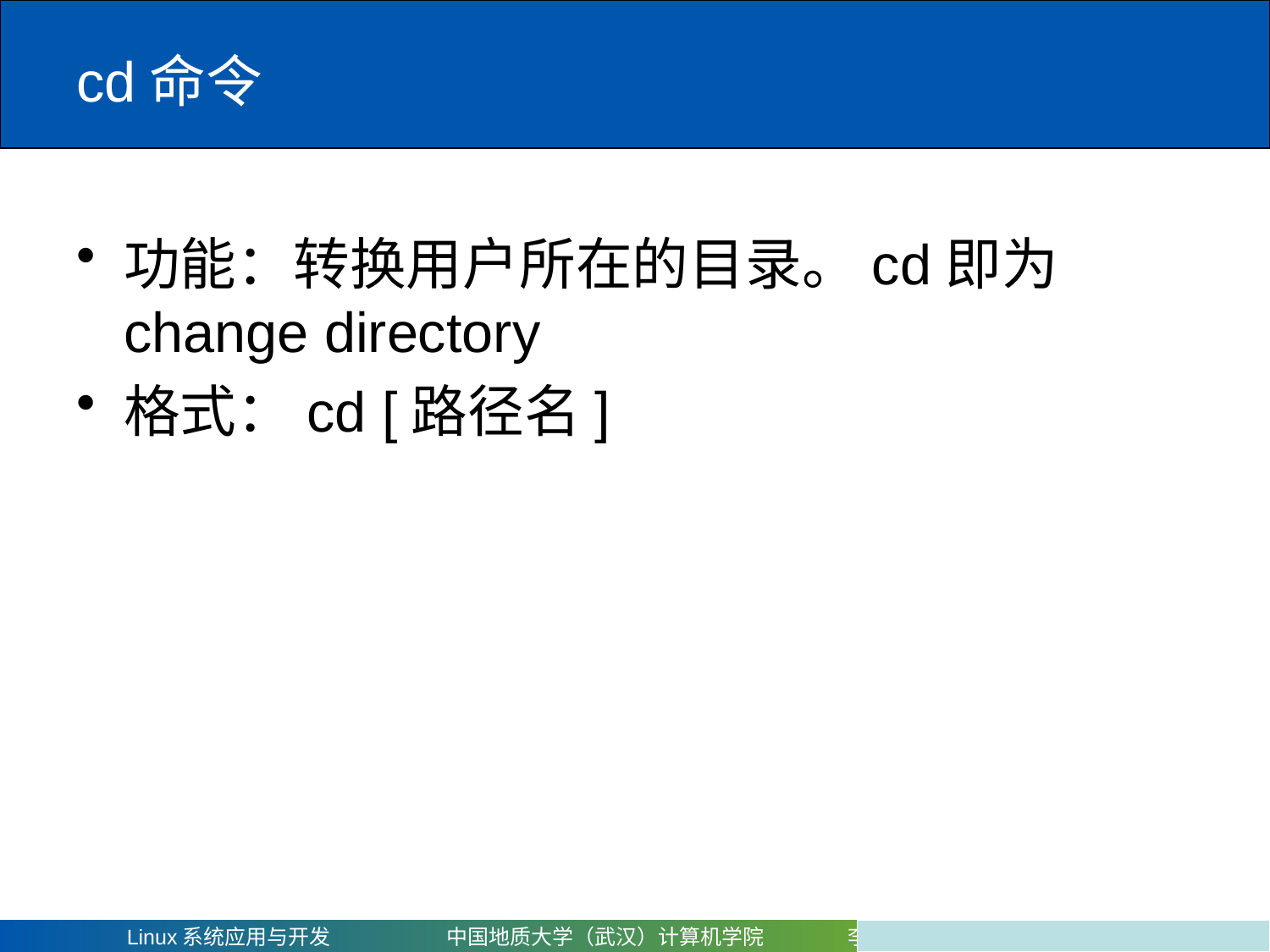

# cd命令
功能：转换用户所在的目录。cd即为 change directory
格式：cd [路径名]